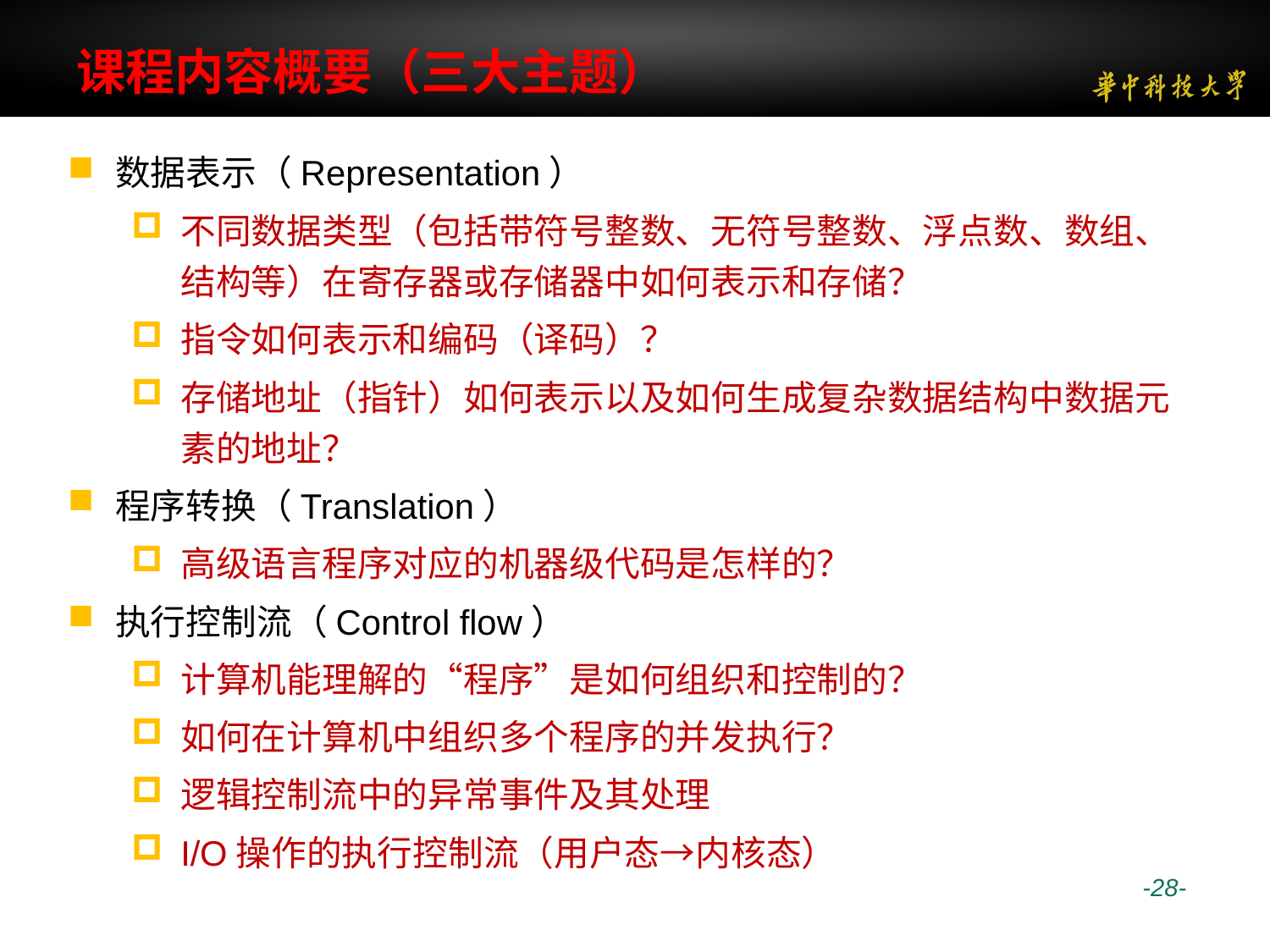

# 课程内容概要（三大主题）
数据表示（Representation）
不同数据类型（包括带符号整数、无符号整数、浮点数、数组、结构等）在寄存器或存储器中如何表示和存储？
指令如何表示和编码（译码）？
存储地址（指针）如何表示以及如何生成复杂数据结构中数据元素的地址？
程序转换（Translation）
高级语言程序对应的机器级代码是怎样的？
执行控制流（Control flow）
计算机能理解的“程序”是如何组织和控制的？
如何在计算机中组织多个程序的并发执行？
逻辑控制流中的异常事件及其处理
I/O操作的执行控制流（用户态→内核态）

 -28-